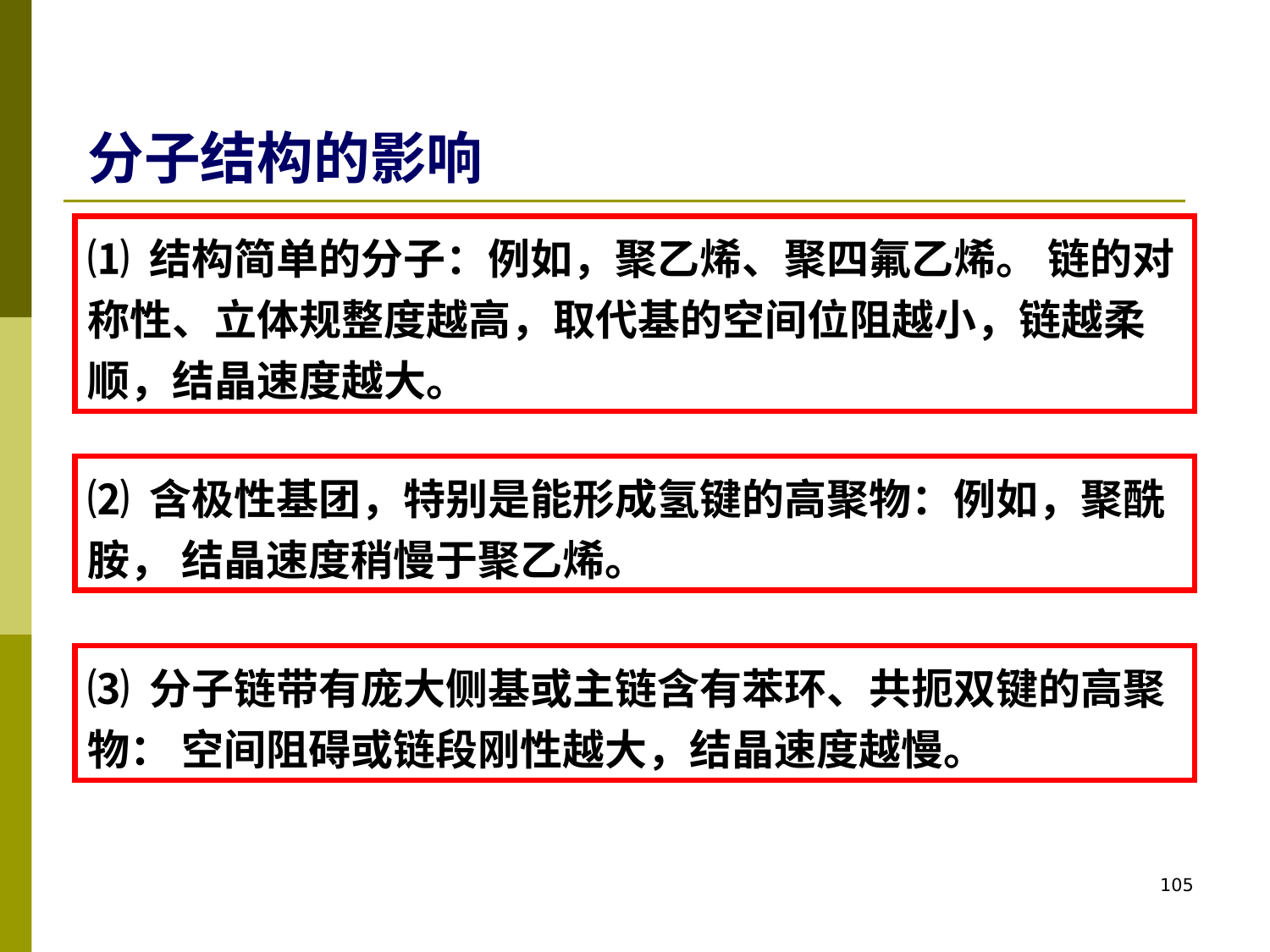

分子结构的影响

⑴ 结构简单的分子：例如，聚乙烯、聚四氟乙烯。 链的对称性、立体规整度越高，取代基的空间位阻越小，链越柔顺，结晶速度越大。

⑵ 含极性基团，特别是能形成氢键的高聚物：例如，聚酰胺， 结晶速度稍慢于聚乙烯。

⑶ 分子链带有庞大侧基或主链含有苯环、共扼双键的高聚物： 空间阻碍或链段刚性越大，结晶速度越慢。
105